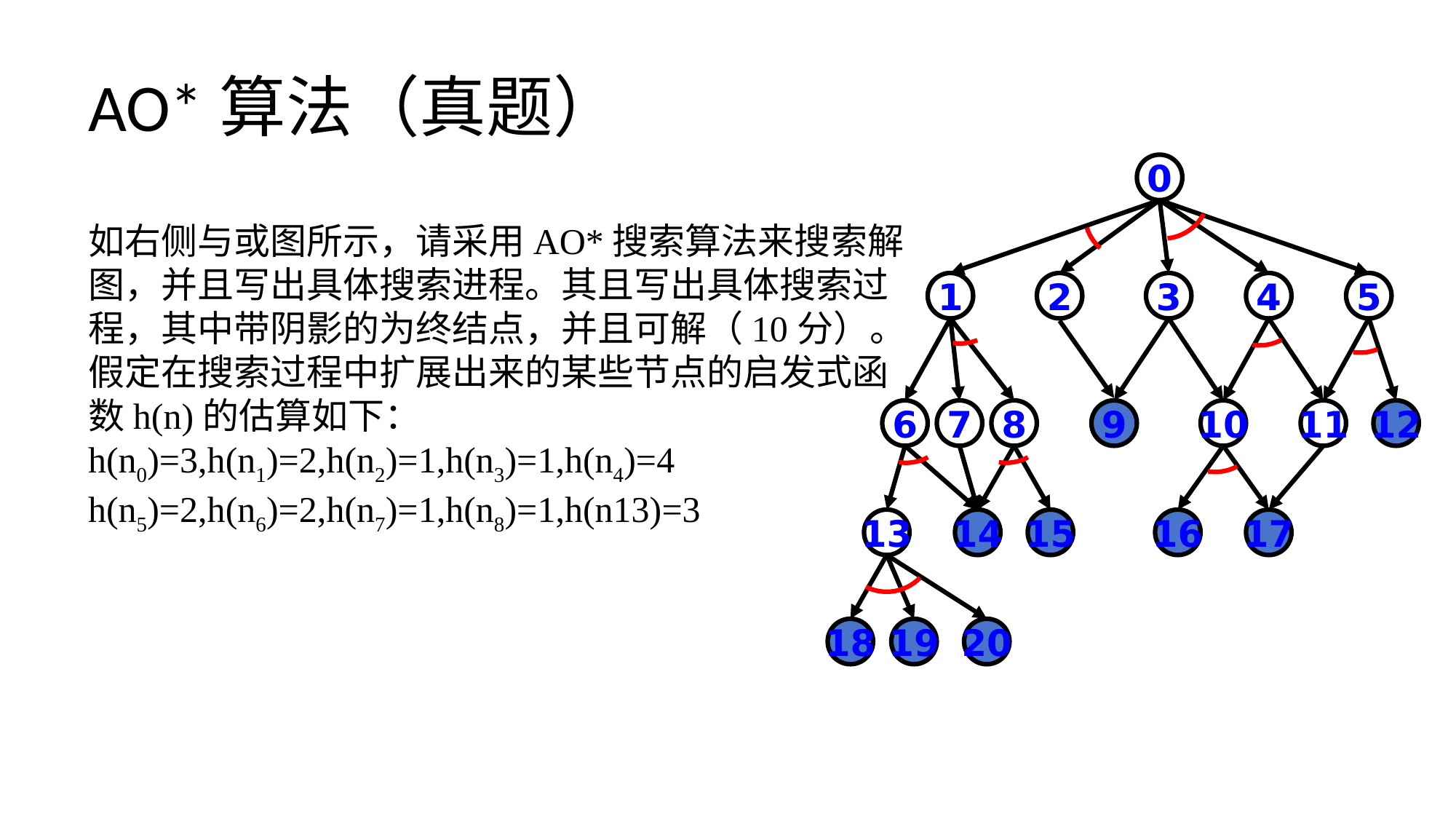

# AO*算法（真题）
0

1
2
3
4
5

6
7
8
9
10
11
12

13
14
15
16
17

18
19
20
如右侧与或图所示，请采用AO*搜索算法来搜索解图，并且写出具体搜索进程。其且写出具体搜索过程，其中带阴影的为终结点，并且可解（10分）。假定在搜索过程中扩展出来的某些节点的启发式函数h(n)的估算如下：
h(n0)=3,h(n1)=2,h(n2)=1,h(n3)=1,h(n4)=4
h(n5)=2,h(n6)=2,h(n7)=1,h(n8)=1,h(n13)=3